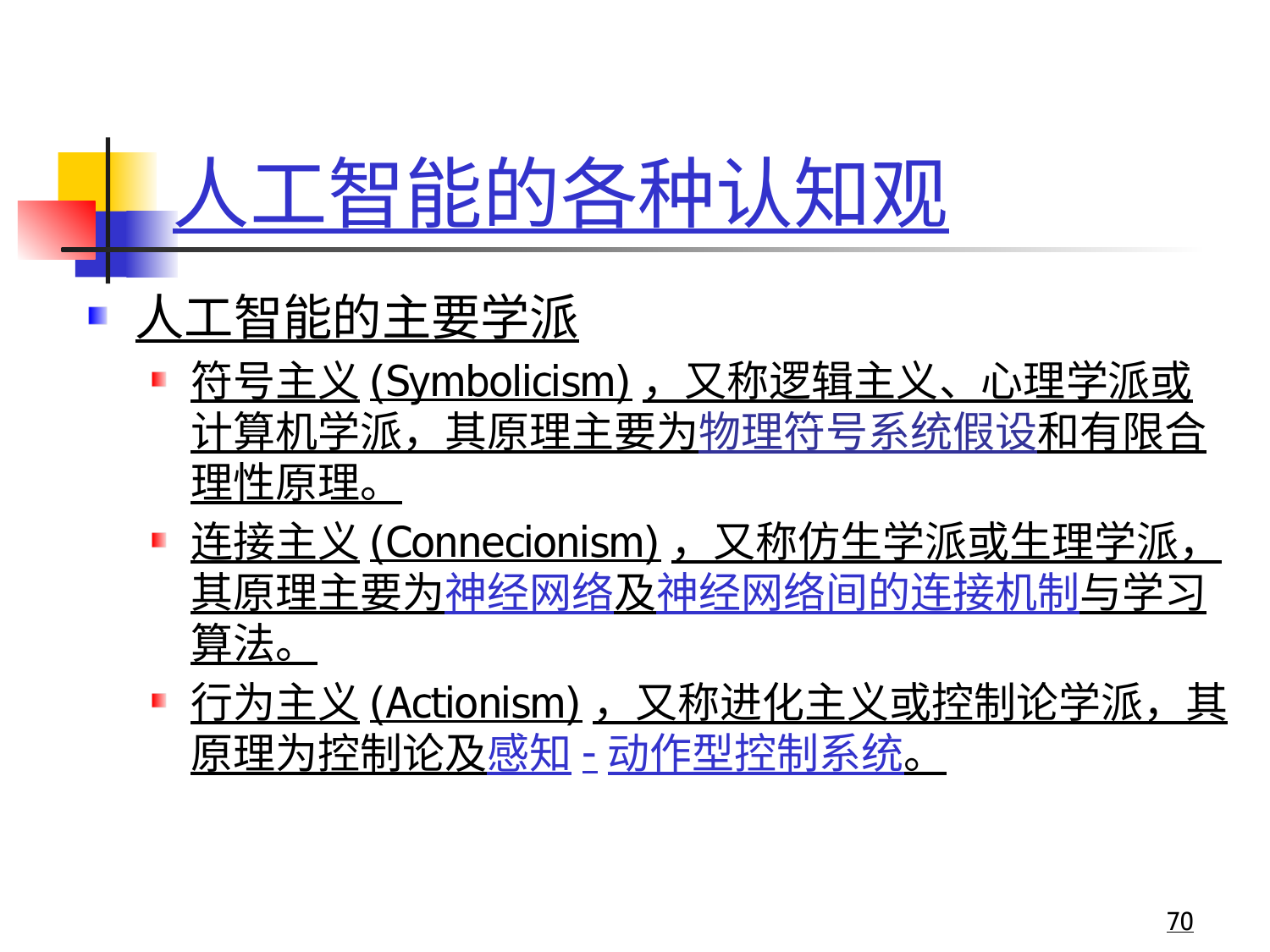

# 人工智能的各种认知观
人工智能的主要学派
符号主义(Symbolicism)，又称逻辑主义、心理学派或计算机学派，其原理主要为物理符号系统假设和有限合理性原理。
连接主义(Connecionism)，又称仿生学派或生理学派，其原理主要为神经网络及神经网络间的连接机制与学习算法。
行为主义(Actionism)，又称进化主义或控制论学派，其原理为控制论及感知-动作型控制系统。

70